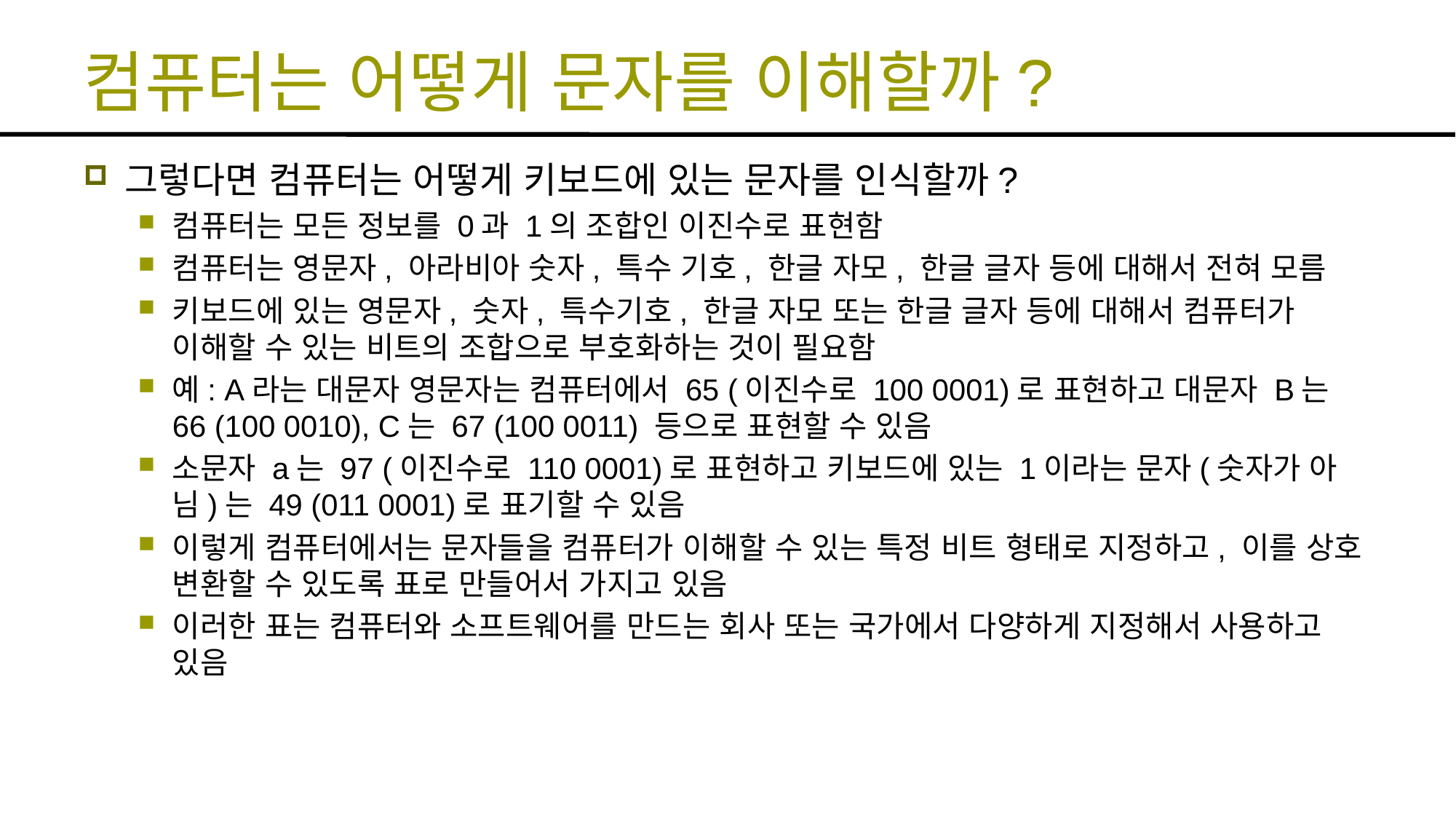

# 컴퓨터는 어떻게 문자를 이해할까?
그렇다면 컴퓨터는 어떻게 키보드에 있는 문자를 인식할까?
컴퓨터는 모든 정보를 0과 1의 조합인 이진수로 표현함
컴퓨터는 영문자, 아라비아 숫자, 특수 기호, 한글 자모, 한글 글자 등에 대해서 전혀 모름
키보드에 있는 영문자, 숫자, 특수기호, 한글 자모 또는 한글 글자 등에 대해서 컴퓨터가 이해할 수 있는 비트의 조합으로 부호화하는 것이 필요함
예: A라는 대문자 영문자는 컴퓨터에서 65 (이진수로 100 0001)로 표현하고 대문자 B는 66 (100 0010), C는 67 (100 0011) 등으로 표현할 수 있음
소문자 a는 97 (이진수로 110 0001)로 표현하고 키보드에 있는 1이라는 문자(숫자가 아님)는 49 (011 0001)로 표기할 수 있음
이렇게 컴퓨터에서는 문자들을 컴퓨터가 이해할 수 있는 특정 비트 형태로 지정하고, 이를 상호 변환할 수 있도록 표로 만들어서 가지고 있음
이러한 표는 컴퓨터와 소프트웨어를 만드는 회사 또는 국가에서 다양하게 지정해서 사용하고 있음